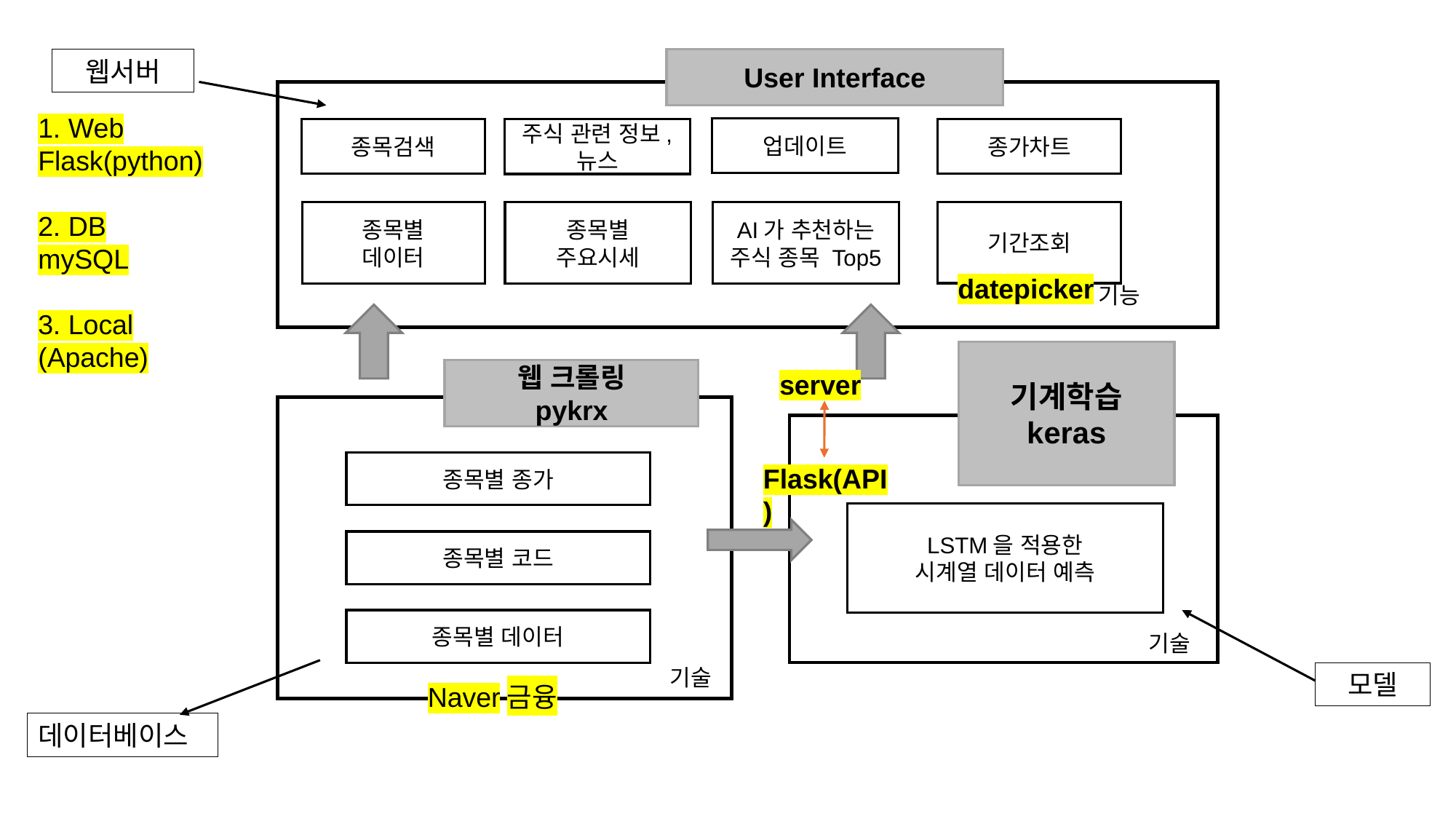

웹서버
User Interface

업데이트
종목검색
종가차트
기간조회
종목별
데이터
종목별
주요시세

기계학습
keras
기능
LSTM을 적용한
시계열 데이터 예측
웹 크롤링
pykrx

종목별 종가
종목별 코드
종목별 데이터

기술
1. Web
Flask(python)

2. DB
mySQL

3. Local (Apache)
주식 관련 정보, 뉴스
AI가 추천하는 주식 종목 Top5
datepicker
기능
server
Flask(API)
기술
모델
Naver금융
데이터베이스